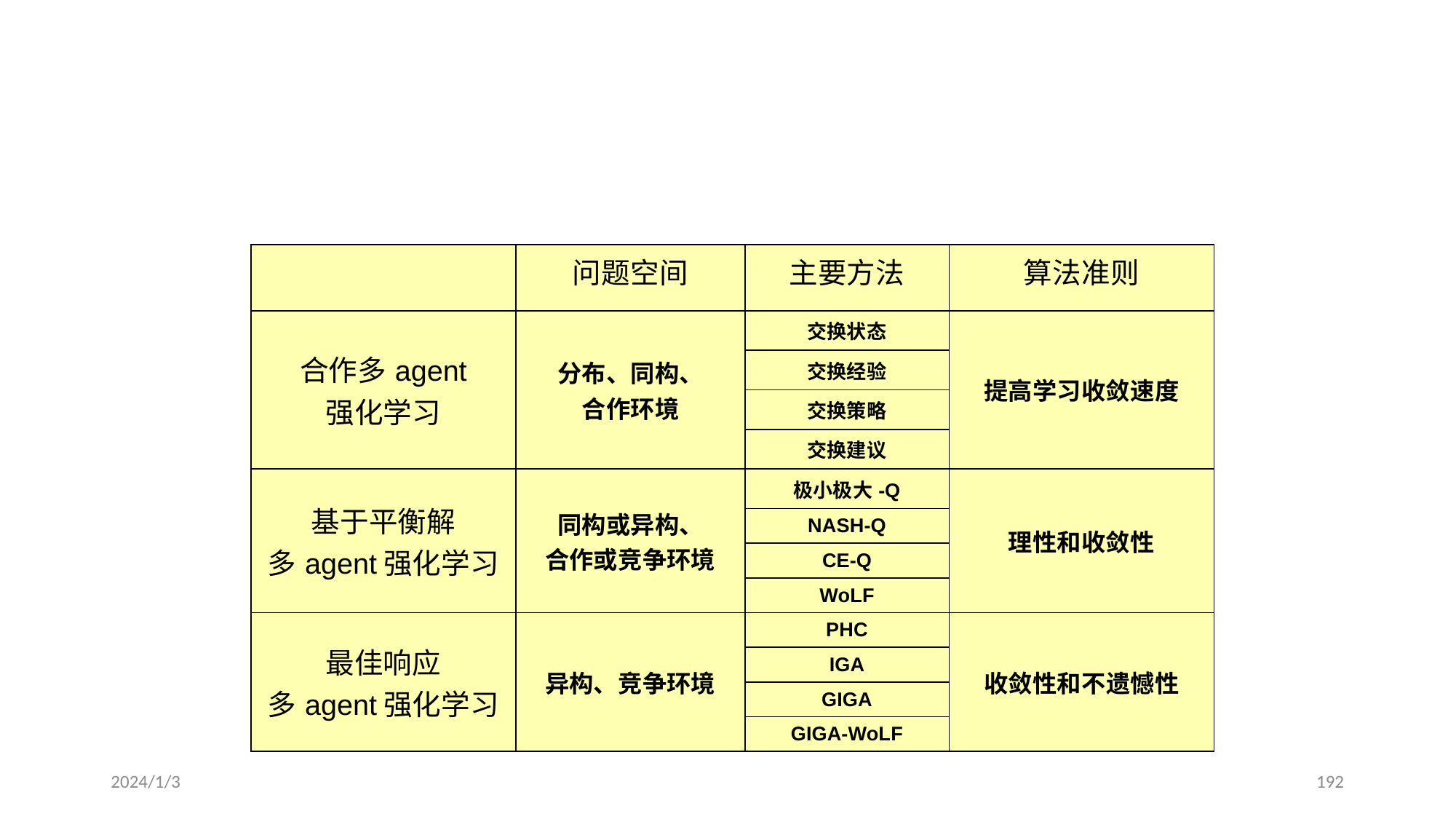

多智能体强化学习
|  | 问题空间 | 主要方法 | 算法准则 |
| --- | --- | --- | --- |
| 合作多agent 强化学习 | 分布、同构、 合作环境 | 交换状态 | 提高学习收敛速度 |
|  |  | 交换经验 |  |
|  |  | 交换策略 |  |
|  |  | 交换建议 |  |
| 基于平衡解 多agent强化学习 | 同构或异构、 合作或竞争环境 | 极小极大-Q | 理性和收敛性 |
|  |  | NASH-Q |  |
|  |  | CE-Q |  |
|  |  | WoLF |  |
| 最佳响应 多agent强化学习 | 异构、竞争环境 | PHC | 收敛性和不遗憾性 |
|  |  | IGA |  |
|  |  | GIGA |  |
|  |  | GIGA-WoLF |  |
2024/1/3
192